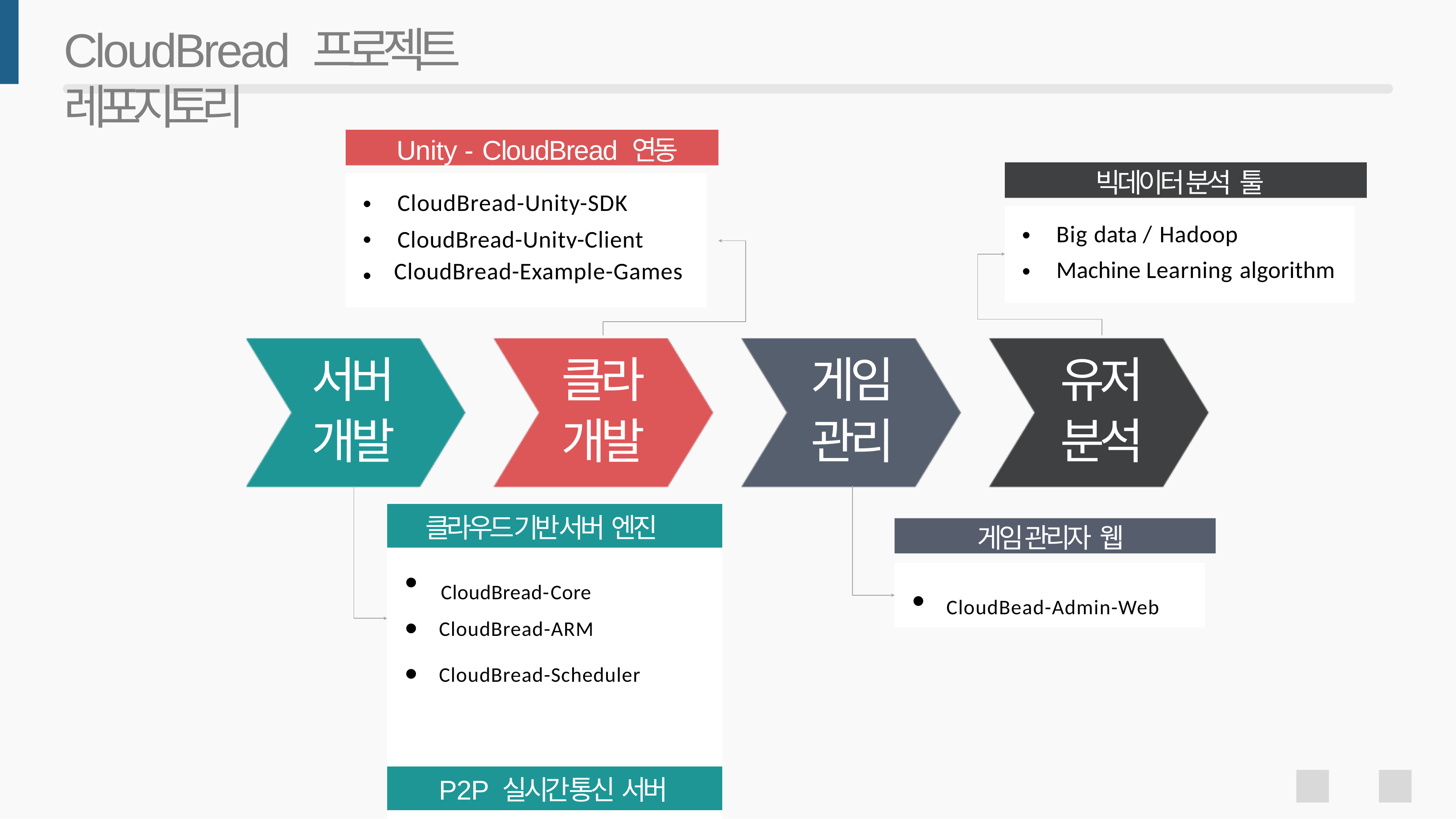

# CloudBread 프로젝트 레포지토리
Unity - CloudBread 연동
빅데이터 분석 툴

CloudBread-Unity-SDK
CloudBread-Unity-Client
•
•
•

Big data / Hadoop
Machine Learning algorithm
•
•

CloudBread-Example-Games

서버  개발
클라  개발
게임  관리
유저  분석

| 클라우드 기반 서버 엔진 |
| --- |
| CloudBread-ARM CloudBread-Scheduler |
| P2P 실시간 통신 서버 |
| CloudBread-Socket |
게임 관리자 웹

CloudBread-Core
CloudBead-Admin-Web